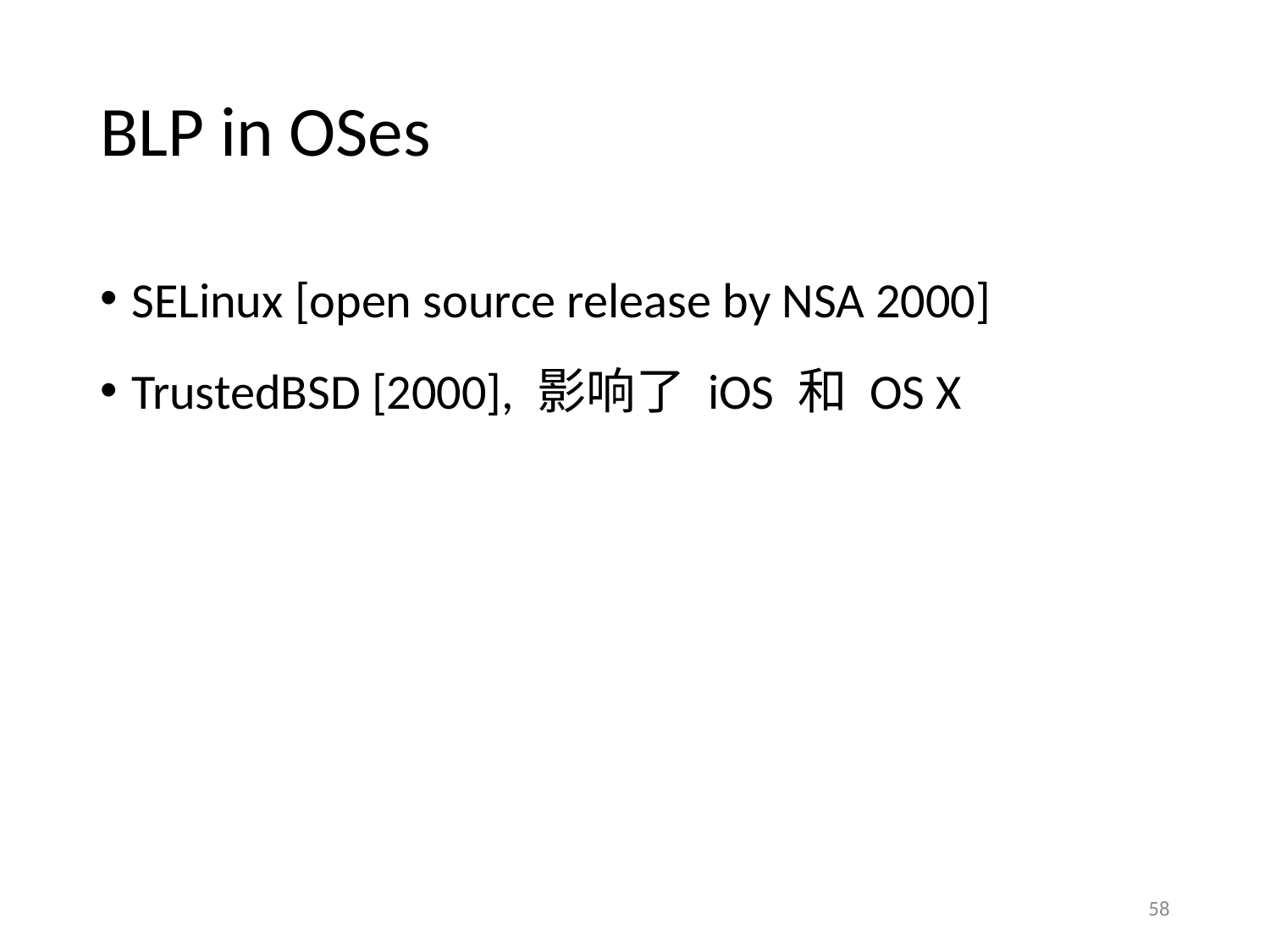

# BLP in OSes
SELinux [open source release by NSA 2000]
TrustedBSD [2000], 影响了 iOS 和 OS X

58